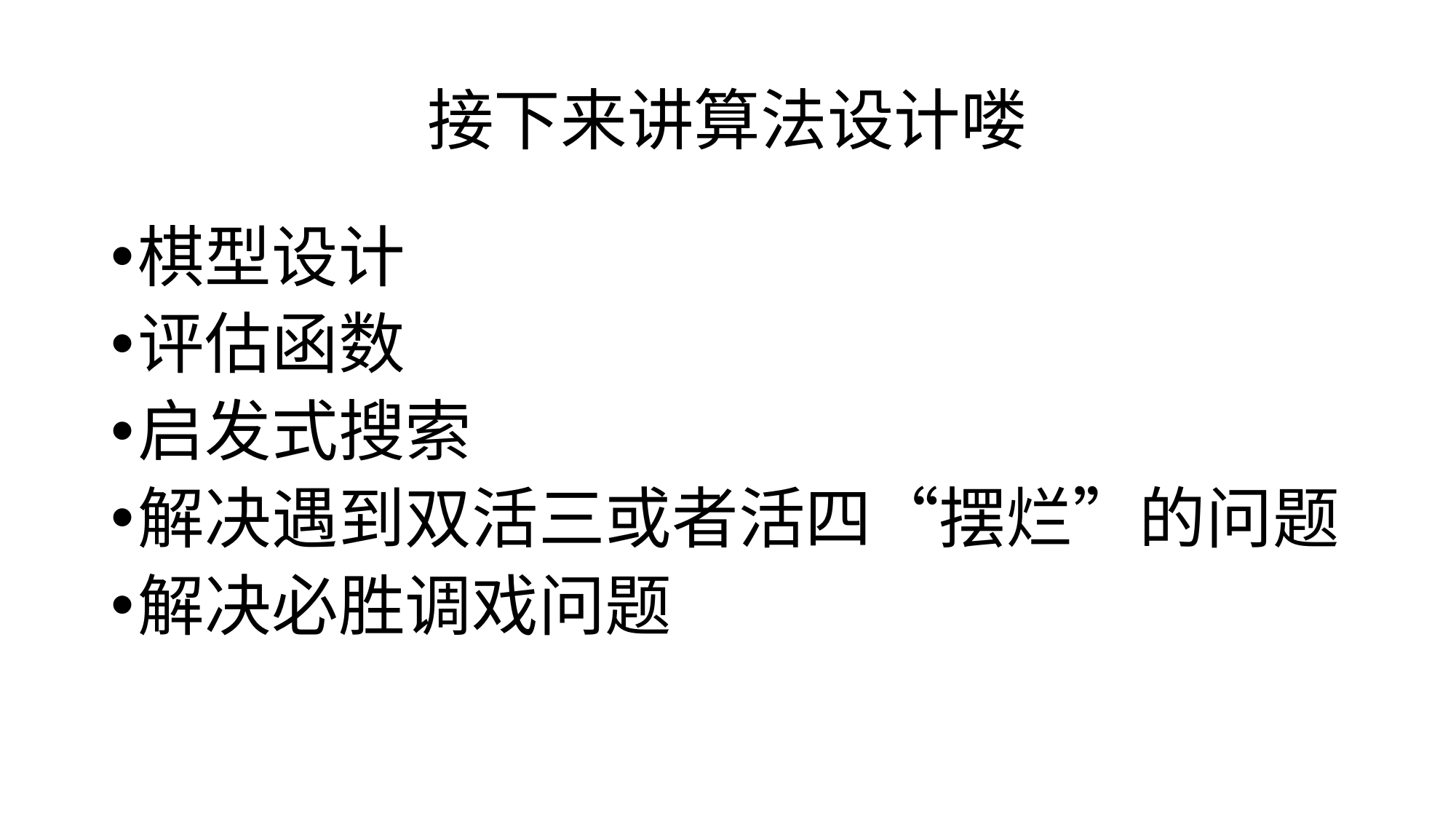

# 接下来讲算法设计喽
棋型设计
评估函数
启发式搜索
解决遇到双活三或者活四“摆烂”的问题
解决必胜调戏问题